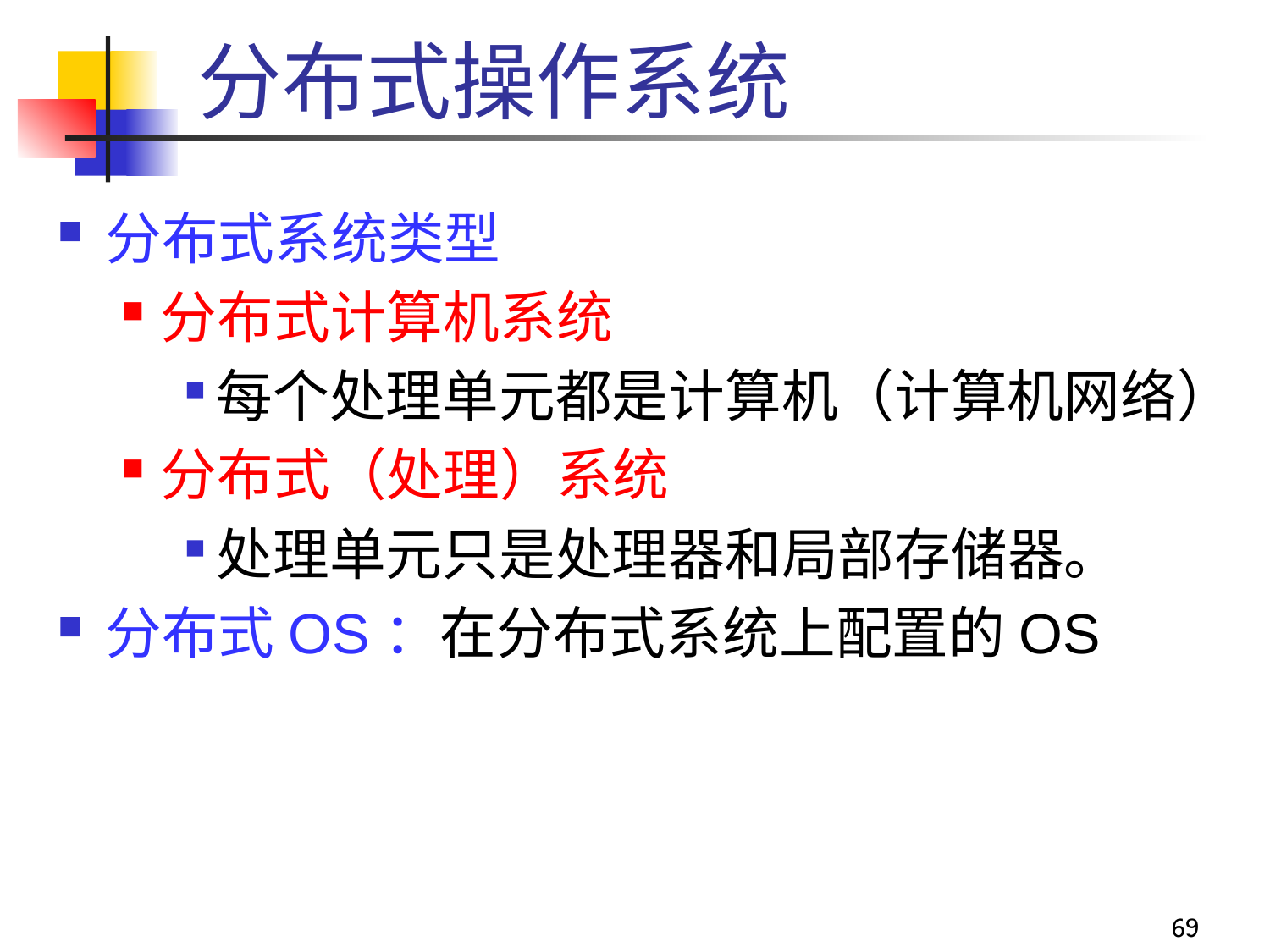

# 分布式操作系统
分布式系统类型
分布式计算机系统
每个处理单元都是计算机（计算机网络）
分布式（处理）系统
处理单元只是处理器和局部存储器。
分布式OS：在分布式系统上配置的OS
69